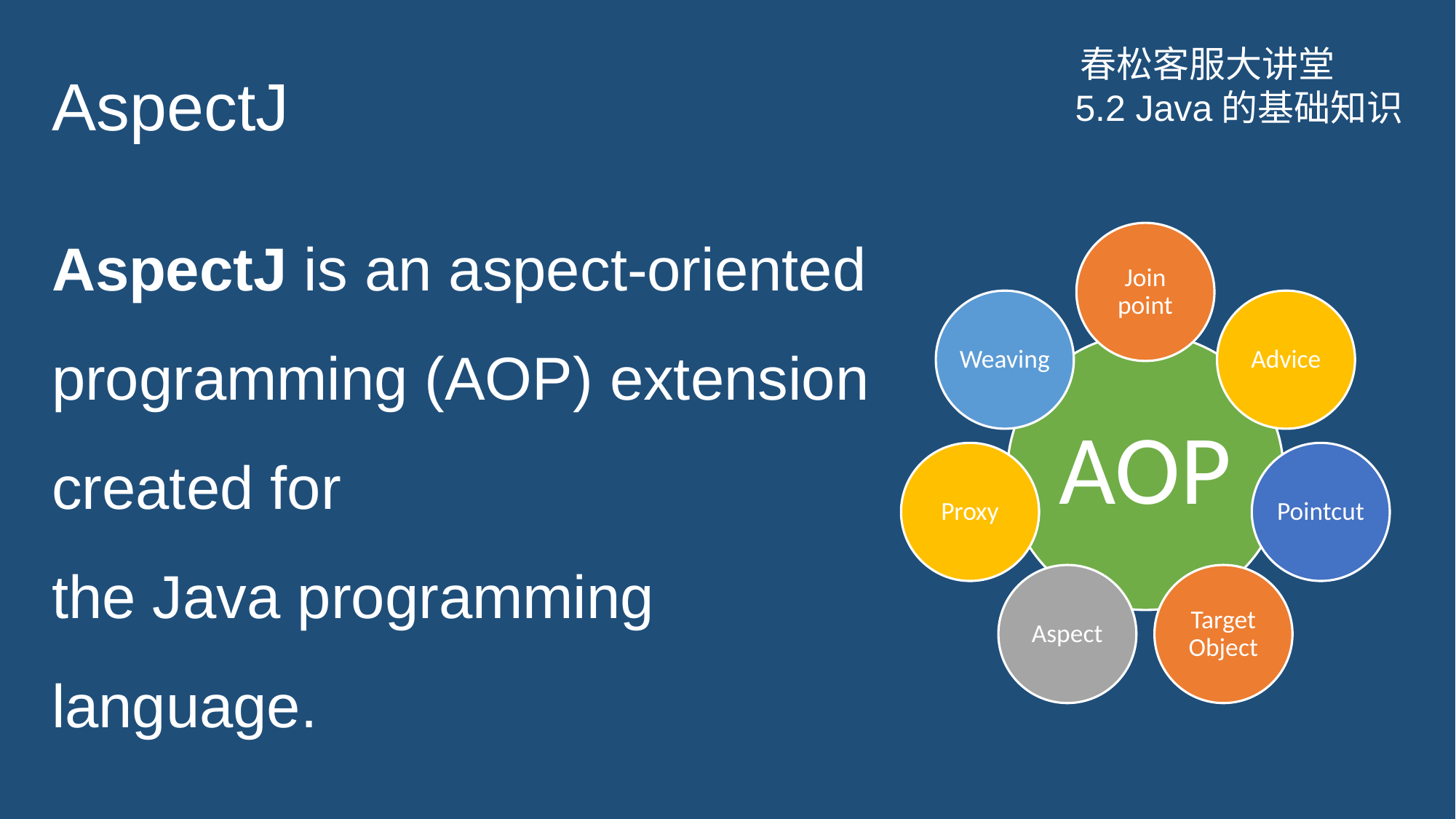

# AspectJ
春松客服大讲堂
5.2 Java的基础知识
AspectJ is an aspect-oriented programming (AOP) extension created for the Java programming language.
AOP
Join point
Advice
Pointcut
Target Object
Aspect
Proxy
Weaving